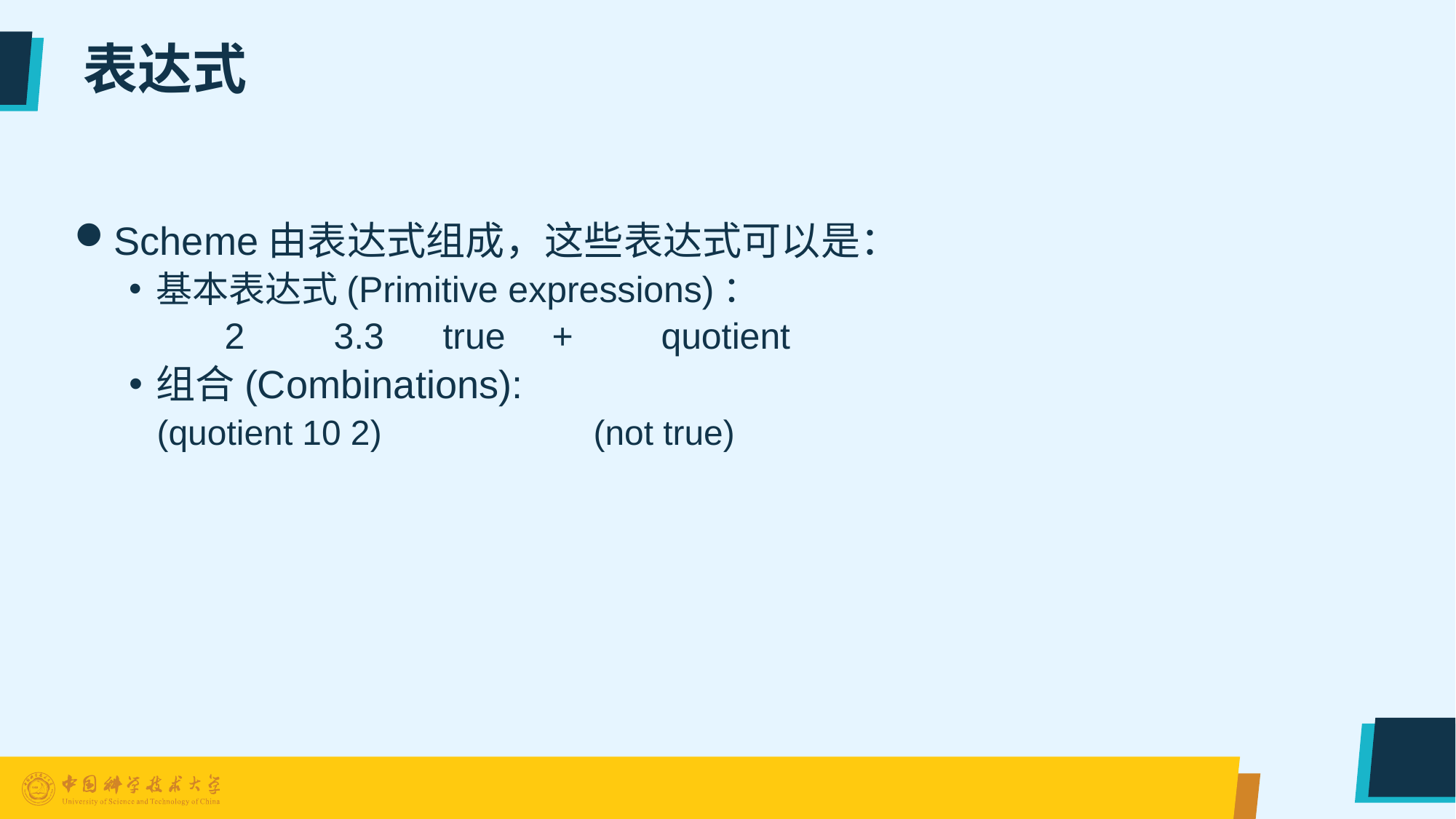

# 表达式
Scheme由表达式组成，这些表达式可以是：
基本表达式(Primitive expressions)：
	2	3.3	true	+	quotient
组合(Combinations):
(quotient 10 2)		(not true)